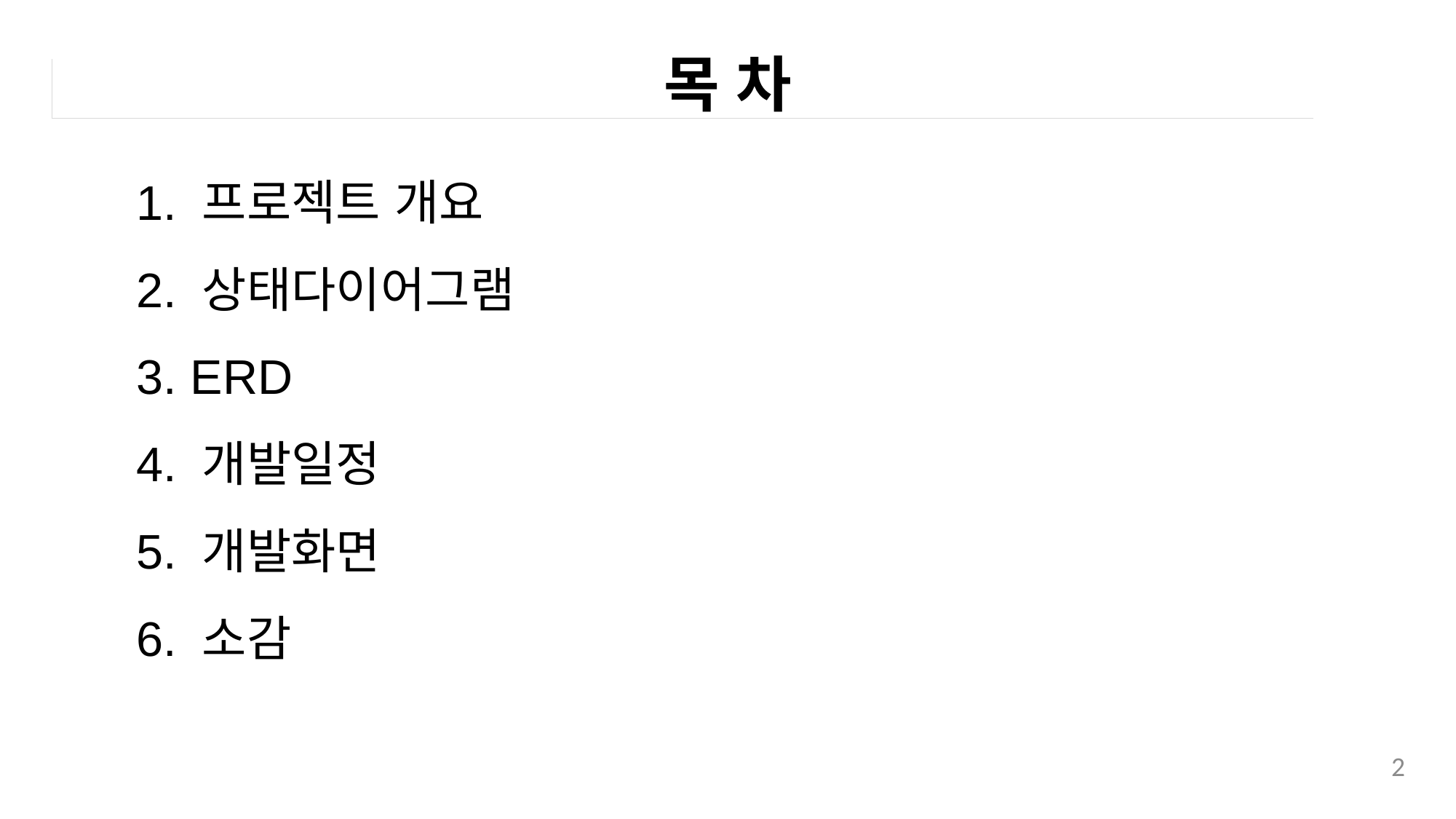

# 목 차
1. 프로젝트 개요
2. 상태다이어그램
3. ERD
4. 개발일정
5. 개발화면
6. 소감
2